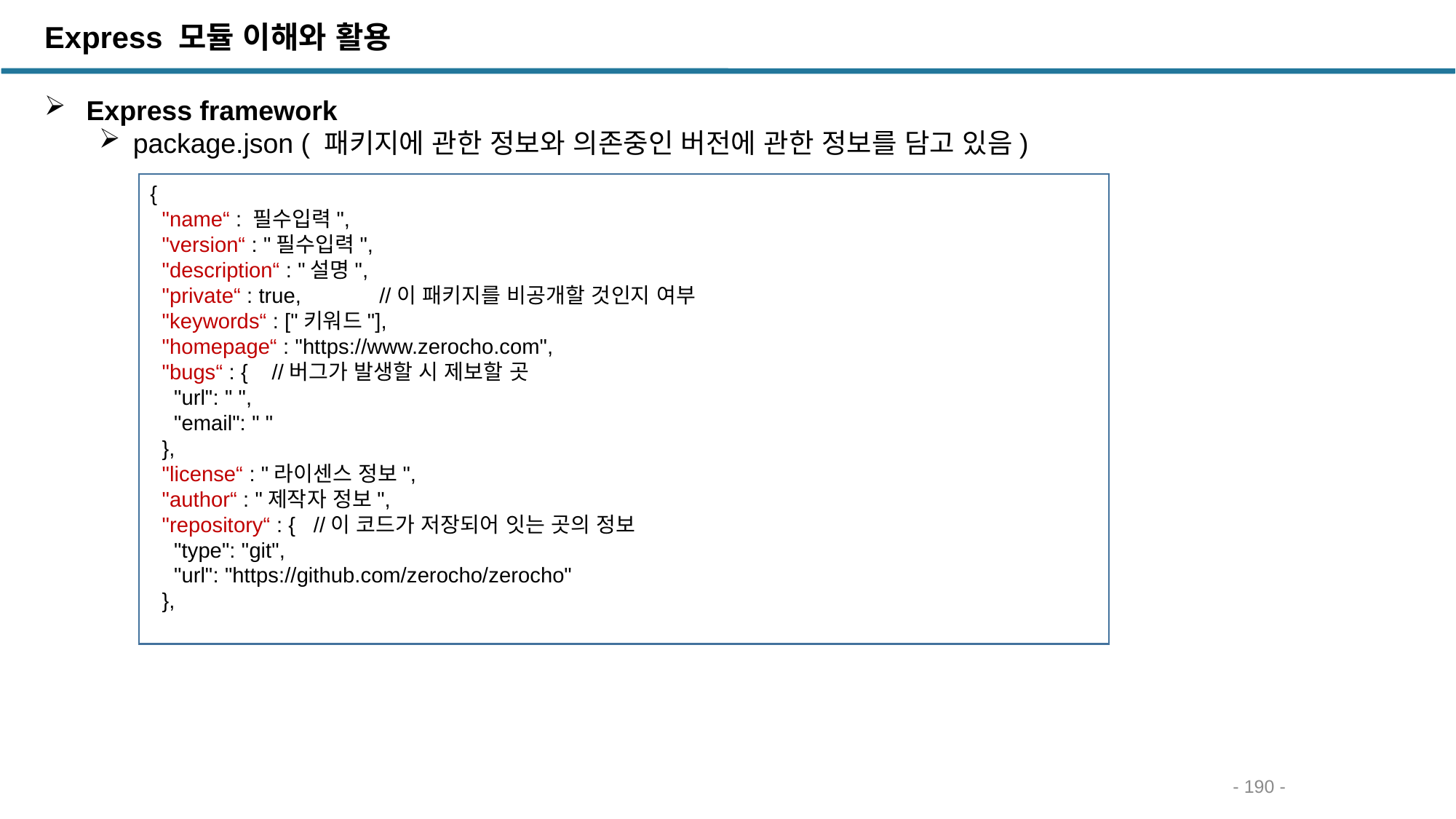

Express 모듈 이해와 활용
 Express framework
package.json ( 패키지에 관한 정보와 의존중인 버전에 관한 정보를 담고 있음)

{
  "name“ : 필수입력",
  "version“ : "필수입력",
  "description“ : "설명",
  "private“ : true,             //이 패키지를 비공개할 것인지 여부
  "keywords“ : ["키워드"],
  "homepage“ : "https://www.zerocho.com",
  "bugs“ : {    //버그가 발생할 시 제보할 곳
    "url": " ",
    "email": " "
  },
  "license“ : "라이센스 정보",
  "author“ : "제작자 정보",
  "repository“ : {   //이 코드가 저장되어 잇는 곳의 정보
    "type": "git",
    "url": "https://github.com/zerocho/zerocho"
  },

- 190 -